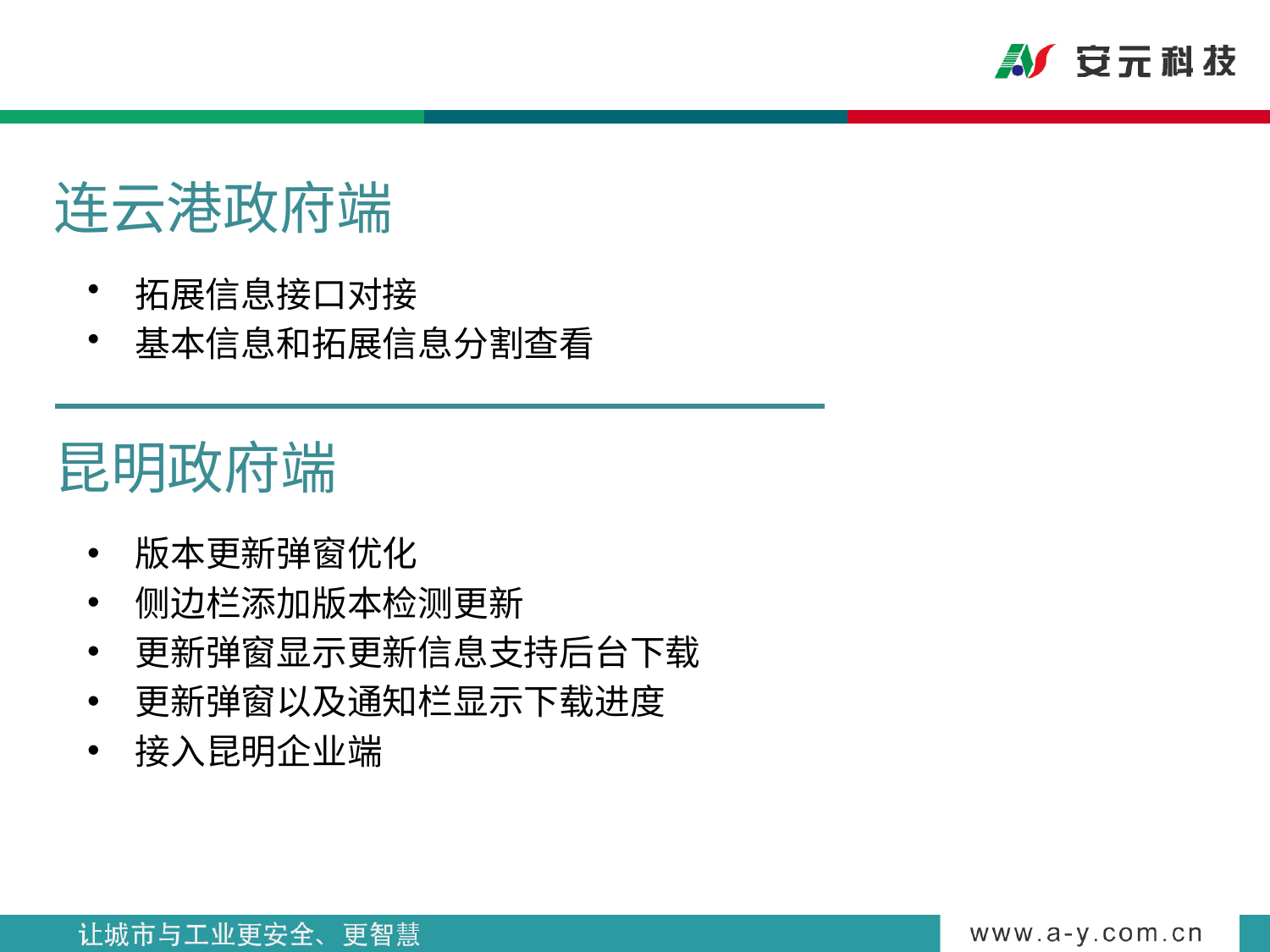

# 连云港政府端
拓展信息接口对接
基本信息和拓展信息分割查看
昆明政府端
版本更新弹窗优化
侧边栏添加版本检测更新
更新弹窗显示更新信息支持后台下载
更新弹窗以及通知栏显示下载进度
接入昆明企业端